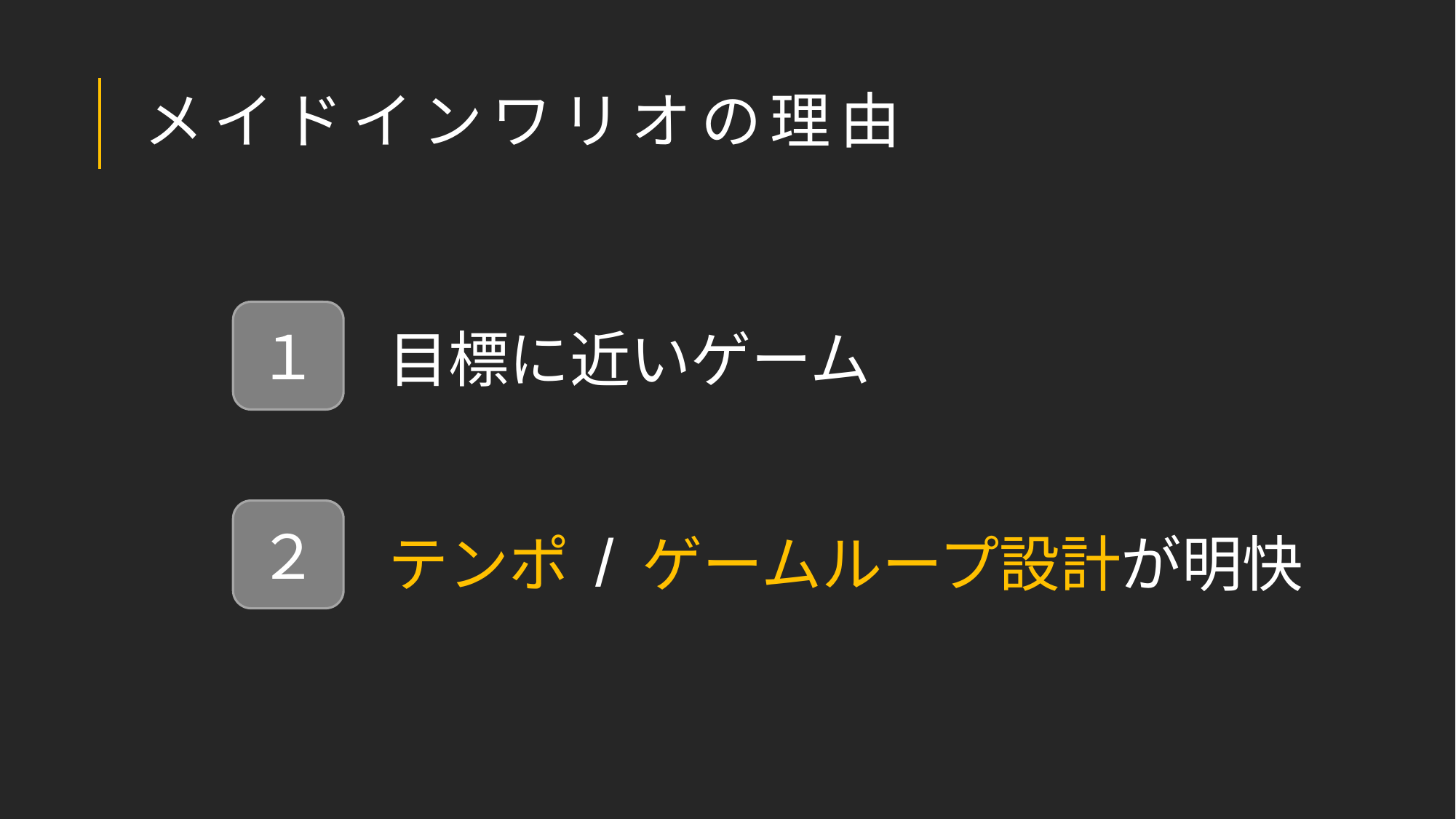

メイドインワリオの理由
１
目標に近いゲーム
２
テンポ / ゲームループ設計が明快